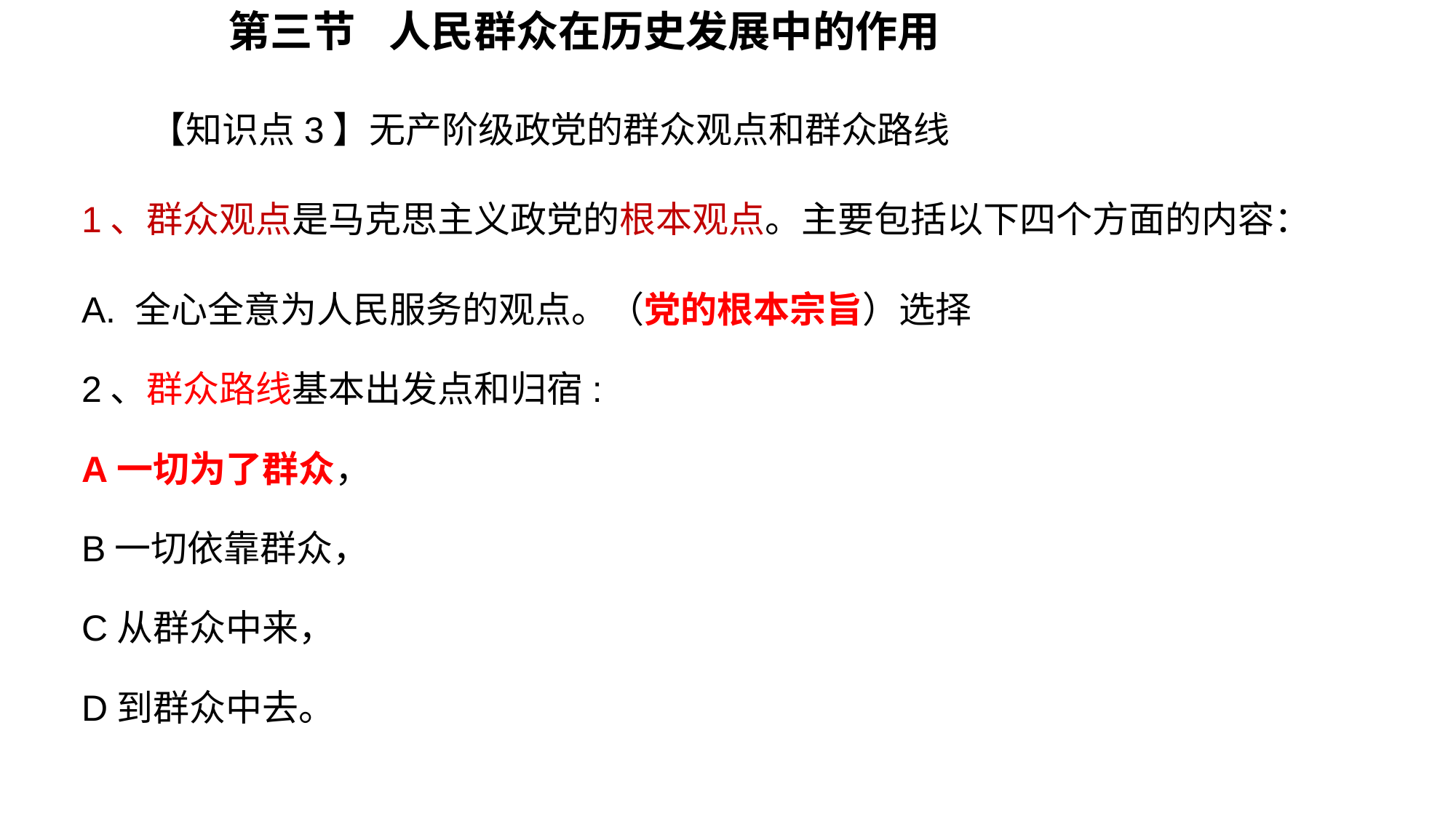

第三节	 人民群众在历史发展中的作用
【知识点3】无产阶级政党的群众观点和群众路线
1、群众观点是马克思主义政党的根本观点。主要包括以下四个方面的内容：
A. 全心全意为人民服务的观点。（党的根本宗旨）选择
2、群众路线基本出发点和归宿:
A一切为了群众，
B一切依靠群众，
C从群众中来，
D到群众中去。